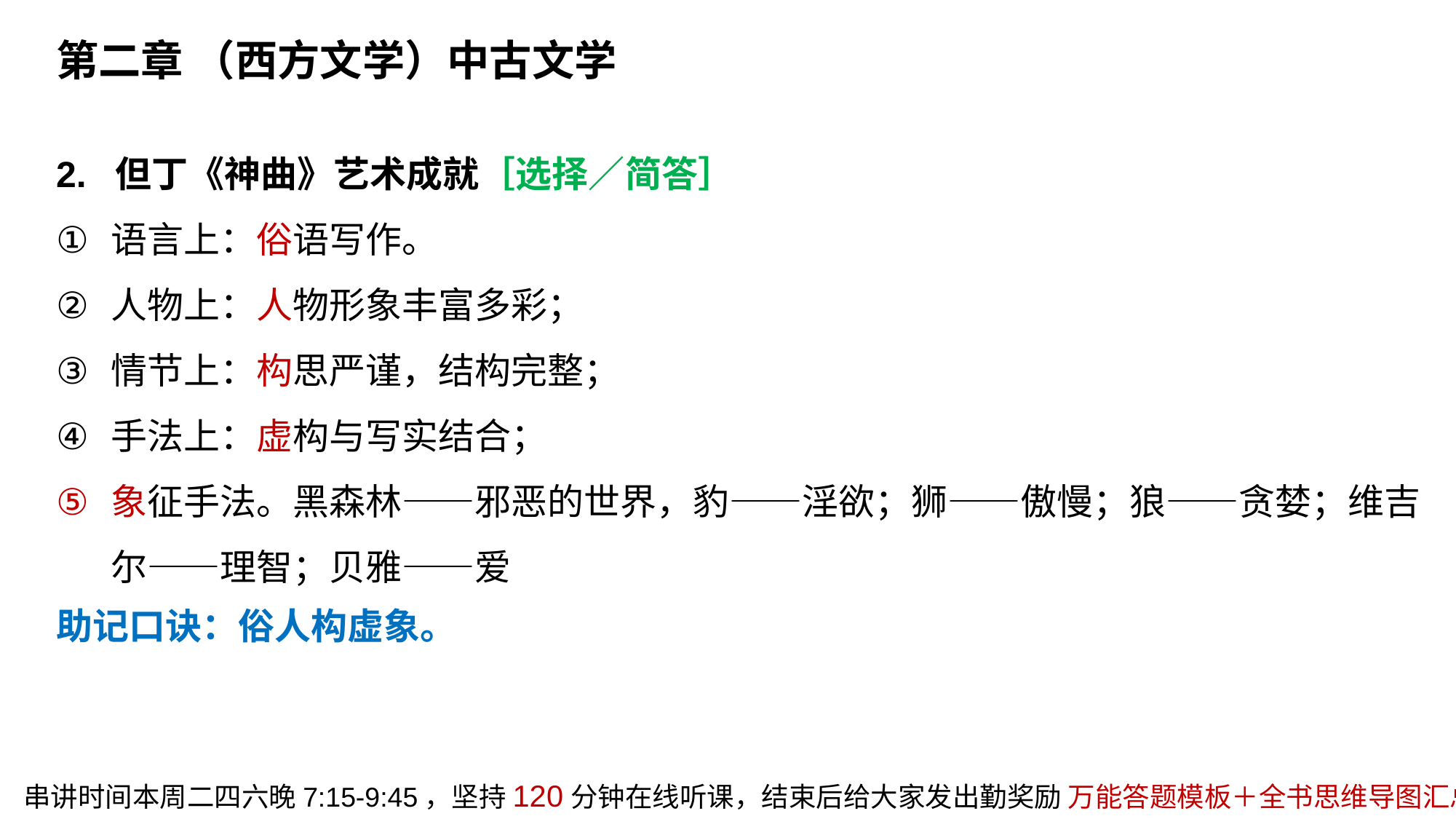

第二章 （西方文学）中古文学
2.  但丁《神曲》艺术成就［选择／简答］
语言上：俗语写作。
人物上：人物形象丰富多彩；
情节上：构思严谨，结构完整；
手法上：虚构与写实结合；
象征手法。黑森林——邪恶的世界，豹——淫欲；狮——傲慢；狼——贪婪；维吉尔——理智；贝雅——爱
助记口诀：俗人构虚象。